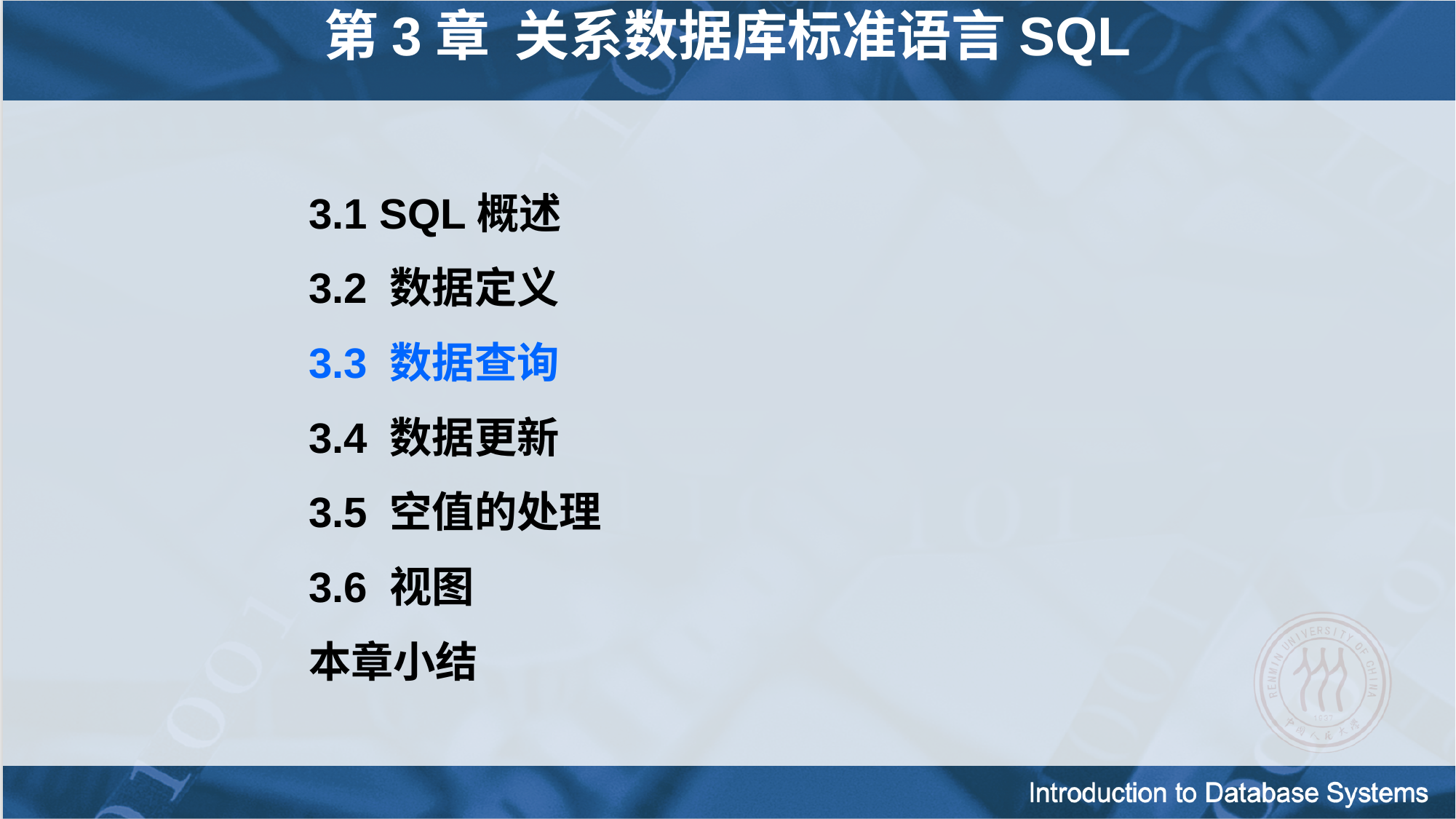

第3章  关系数据库标准语言SQL
3.1 SQL概述
3.2 数据定义
3.3 数据查询
3.4 数据更新
3.5 空值的处理
3.6 视图
本章小结